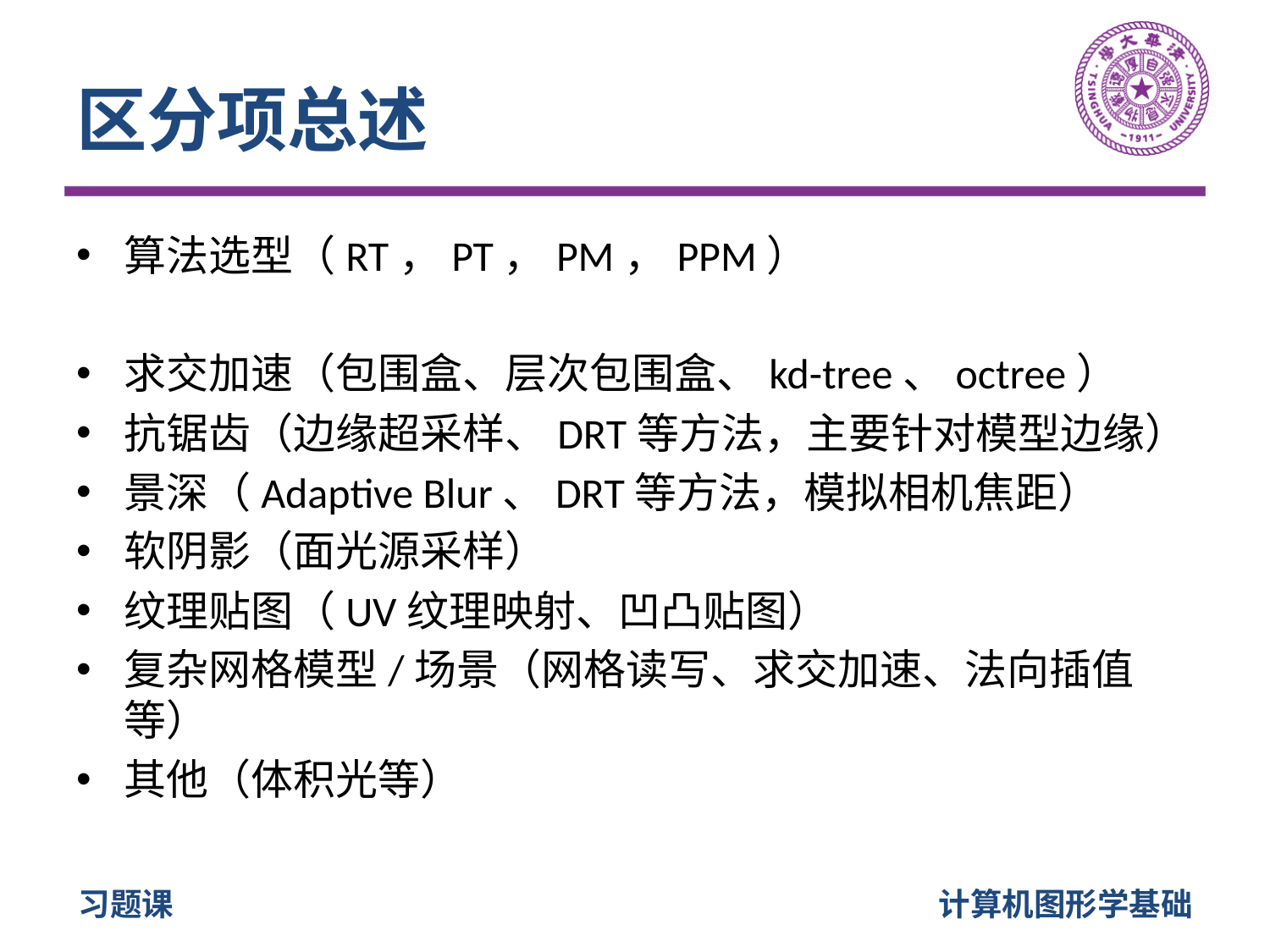

# 区分项总述
算法选型（RT，PT，PM，PPM）

求交加速（包围盒、层次包围盒、kd-tree、octree）
抗锯齿（边缘超采样、DRT等方法，主要针对模型边缘）
景深（Adaptive Blur、DRT等方法，模拟相机焦距）
软阴影（面光源采样）
纹理贴图（UV纹理映射、凹凸贴图）
复杂网格模型/场景（网格读写、求交加速、法向插值等）
其他（体积光等）